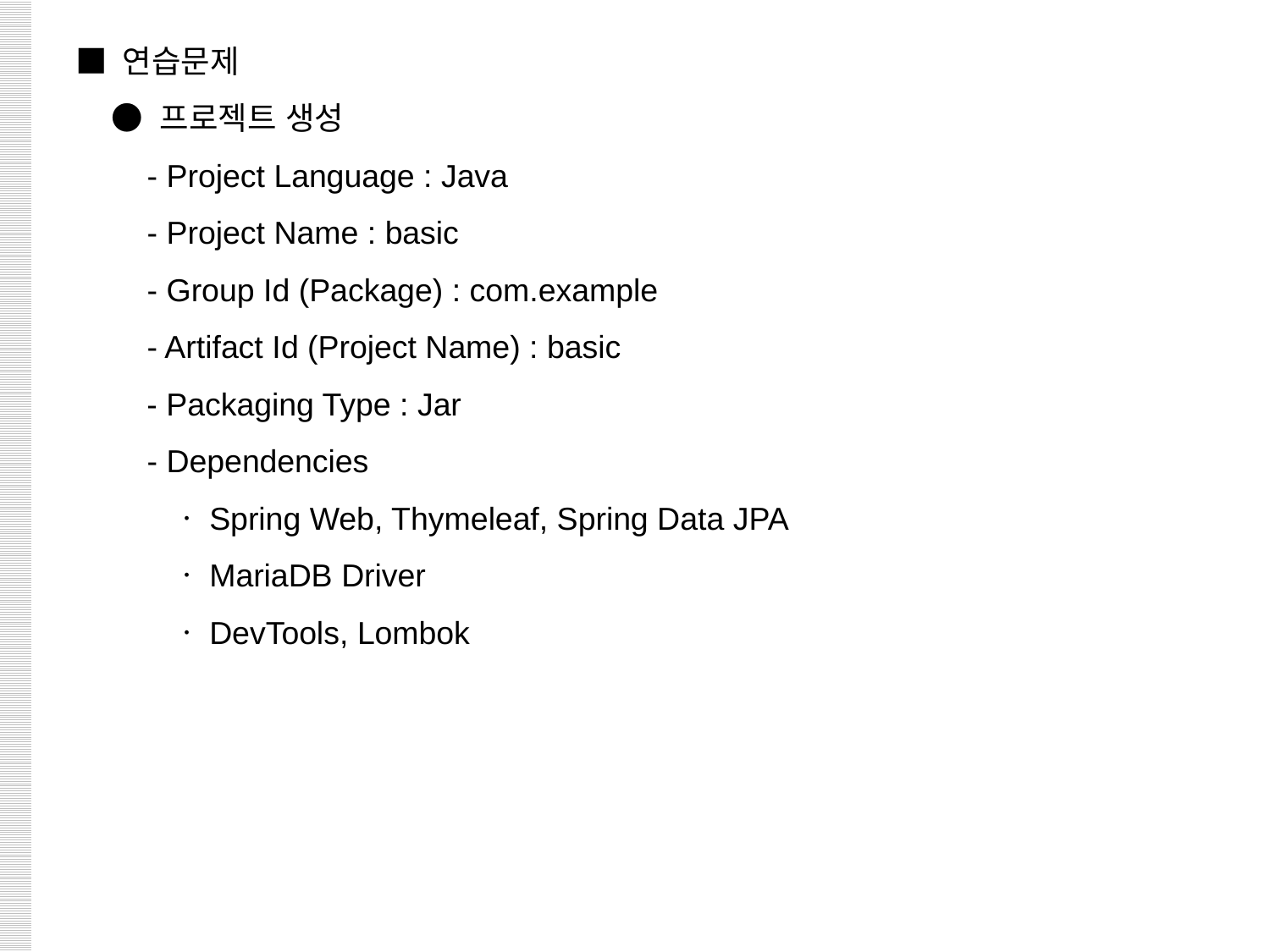

■ 연습문제
    ● 프로젝트 생성
        - Project Language : Java
        - Project Name : basic
        - Group Id (Package) : com.example
        - Artifact Id (Project Name) : basic
        - Packaging Type : Jar
        - Dependencies
          ㆍSpring Web, Thymeleaf, Spring Data JPA
          ㆍMariaDB Driver
          ㆍDevTools, Lombok